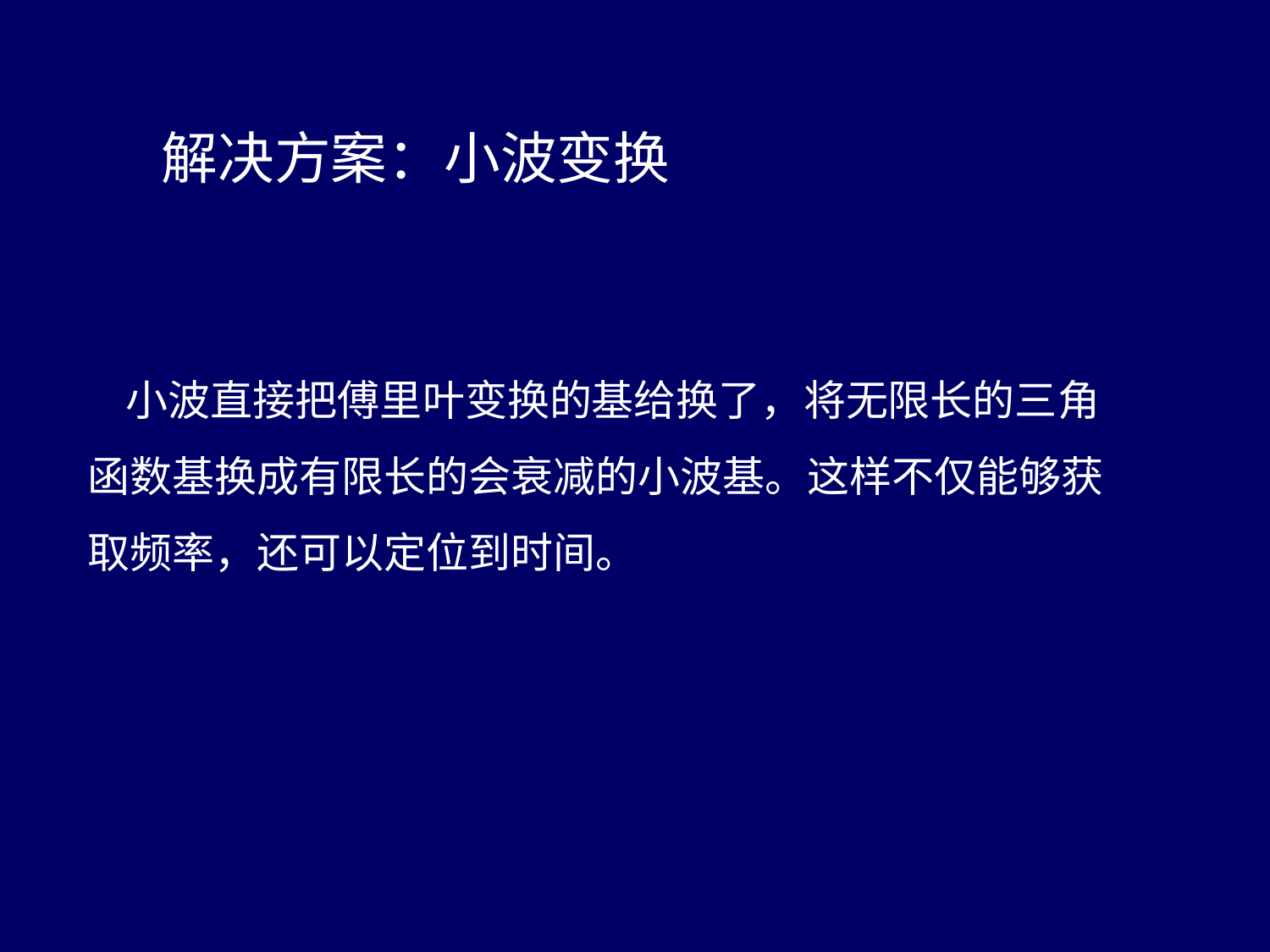

解决方案：小波变换
   小波直接把傅里叶变换的基给换了，将无限长的三角函数基换成有限长的会衰减的小波基。这样不仅能够获取频率，还可以定位到时间。